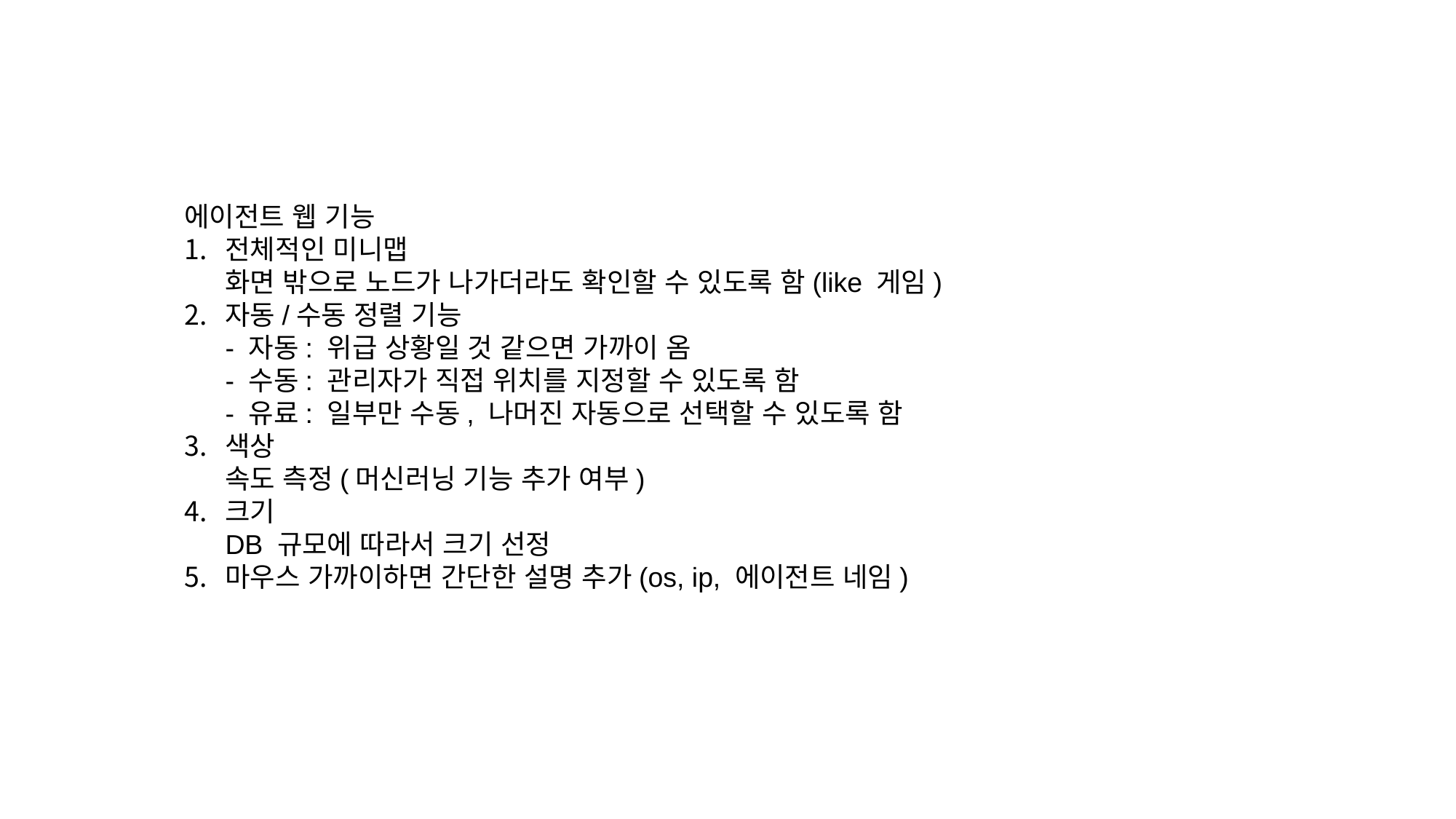

에이전트 웹 기능
전체적인 미니맵
화면 밖으로 노드가 나가더라도 확인할 수 있도록 함(like 게임)
자동/수동 정렬 기능
- 자동: 위급 상황일 것 같으면 가까이 옴
- 수동: 관리자가 직접 위치를 지정할 수 있도록 함
- 유료: 일부만 수동, 나머진 자동으로 선택할 수 있도록 함
색상
속도 측정(머신러닝 기능 추가 여부)
크기
DB 규모에 따라서 크기 선정
마우스 가까이하면 간단한 설명 추가(os, ip, 에이전트 네임)